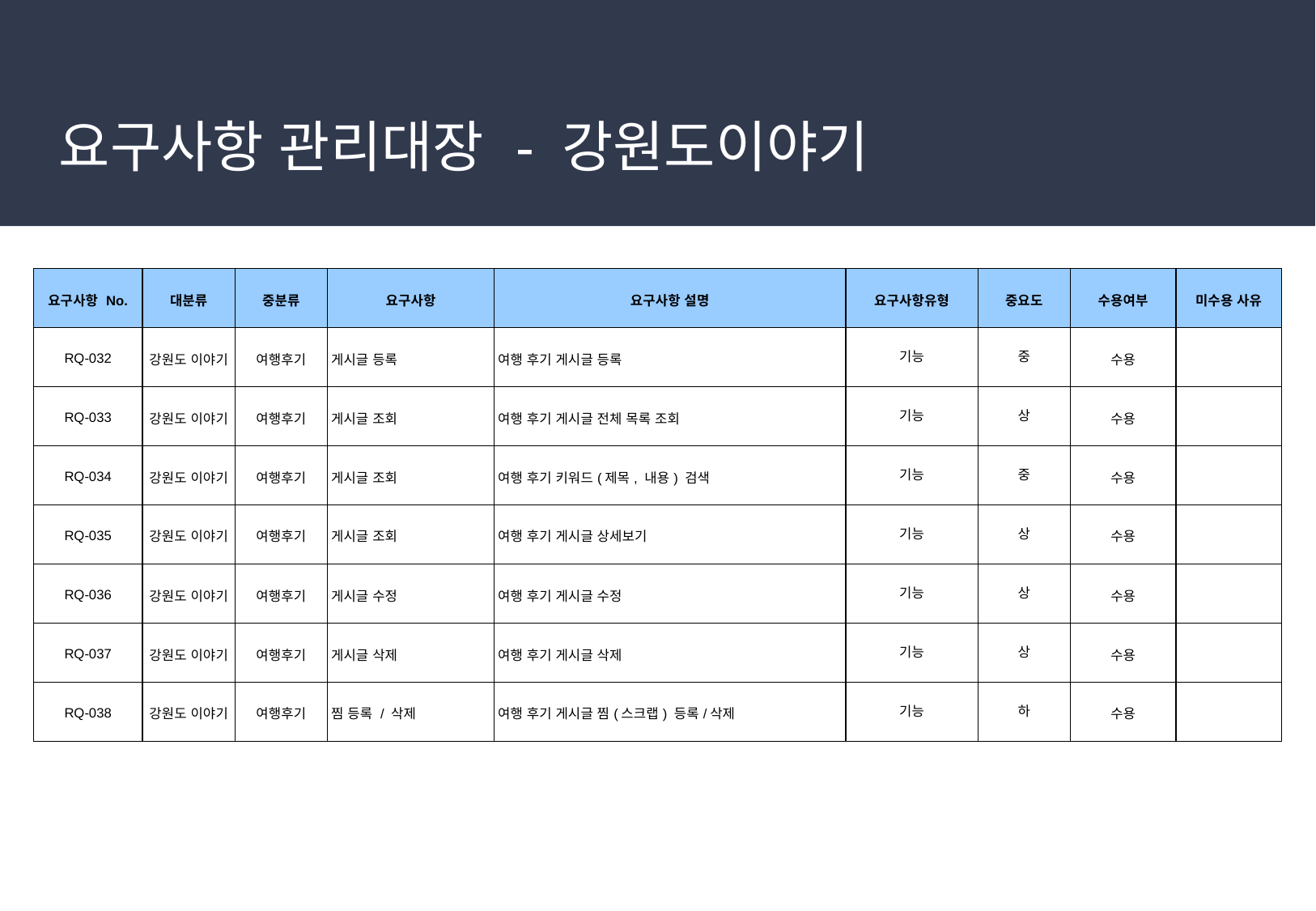

# 요구사항 관리대장 - 강원도이야기
| 요구사항 No. | 대분류 | 중분류 | 요구사항 | 요구사항 설명 | 요구사항유형 | 중요도 | 수용여부 | 미수용 사유 |
| --- | --- | --- | --- | --- | --- | --- | --- | --- |
| RQ-032 | 강원도 이야기 | 여행후기 | 게시글 등록 | 여행 후기 게시글 등록 | 기능 | 중 | 수용 |  |
| RQ-033 | 강원도 이야기 | 여행후기 | 게시글 조회 | 여행 후기 게시글 전체 목록 조회 | 기능 | 상 | 수용 |  |
| RQ-034 | 강원도 이야기 | 여행후기 | 게시글 조회 | 여행 후기 키워드(제목, 내용) 검색 | 기능 | 중 | 수용 |  |
| RQ-035 | 강원도 이야기 | 여행후기 | 게시글 조회 | 여행 후기 게시글 상세보기 | 기능 | 상 | 수용 |  |
| RQ-036 | 강원도 이야기 | 여행후기 | 게시글 수정 | 여행 후기 게시글 수정 | 기능 | 상 | 수용 |  |
| RQ-037 | 강원도 이야기 | 여행후기 | 게시글 삭제 | 여행 후기 게시글 삭제 | 기능 | 상 | 수용 |  |
| RQ-038 | 강원도 이야기 | 여행후기 | 찜 등록 / 삭제 | 여행 후기 게시글 찜(스크랩) 등록/삭제 | 기능 | 하 | 수용 |  |